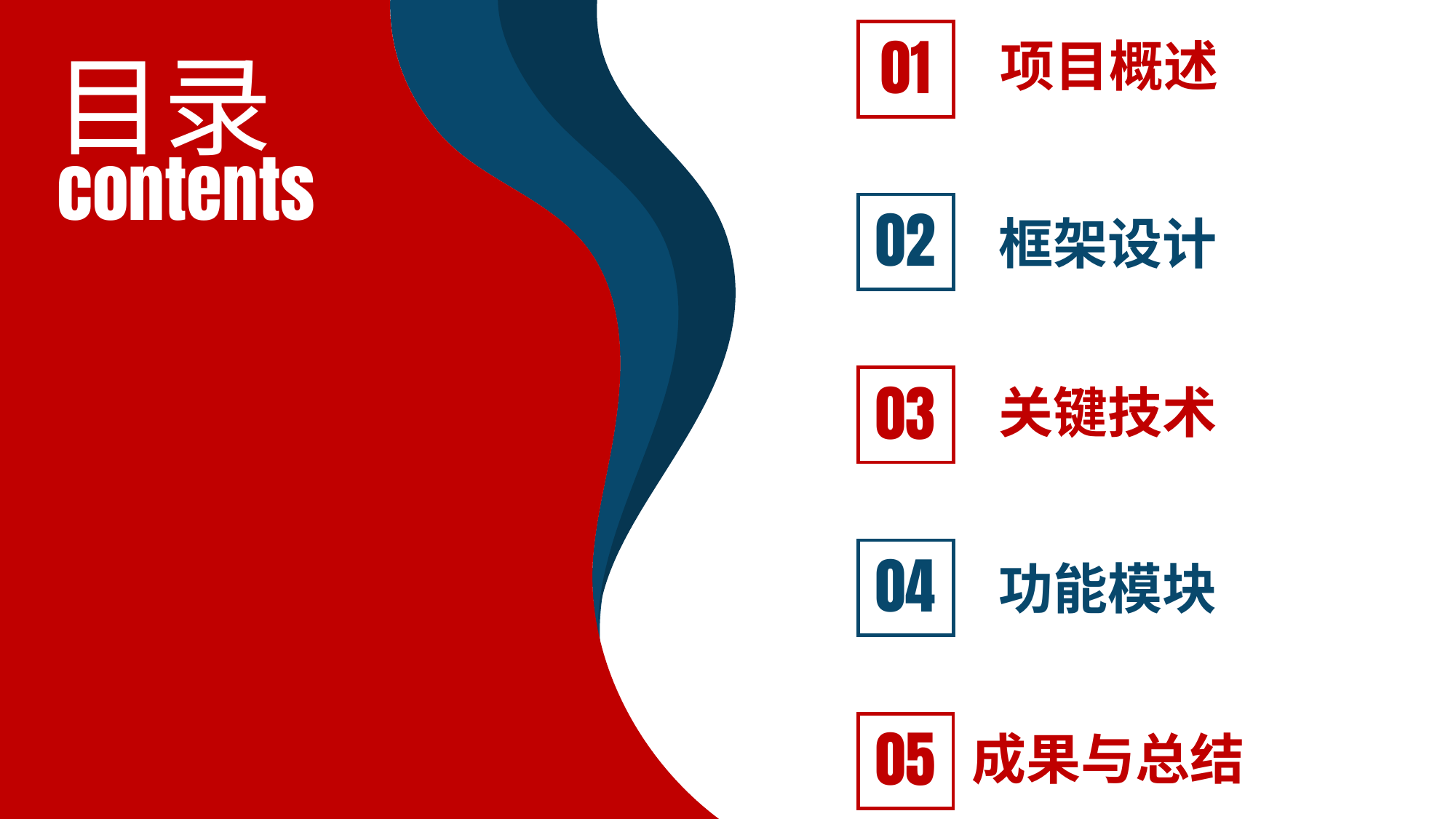

01
项目概述
目录
contents
02
框架设计
03
关键技术
04
功能模块
05
成果与总结